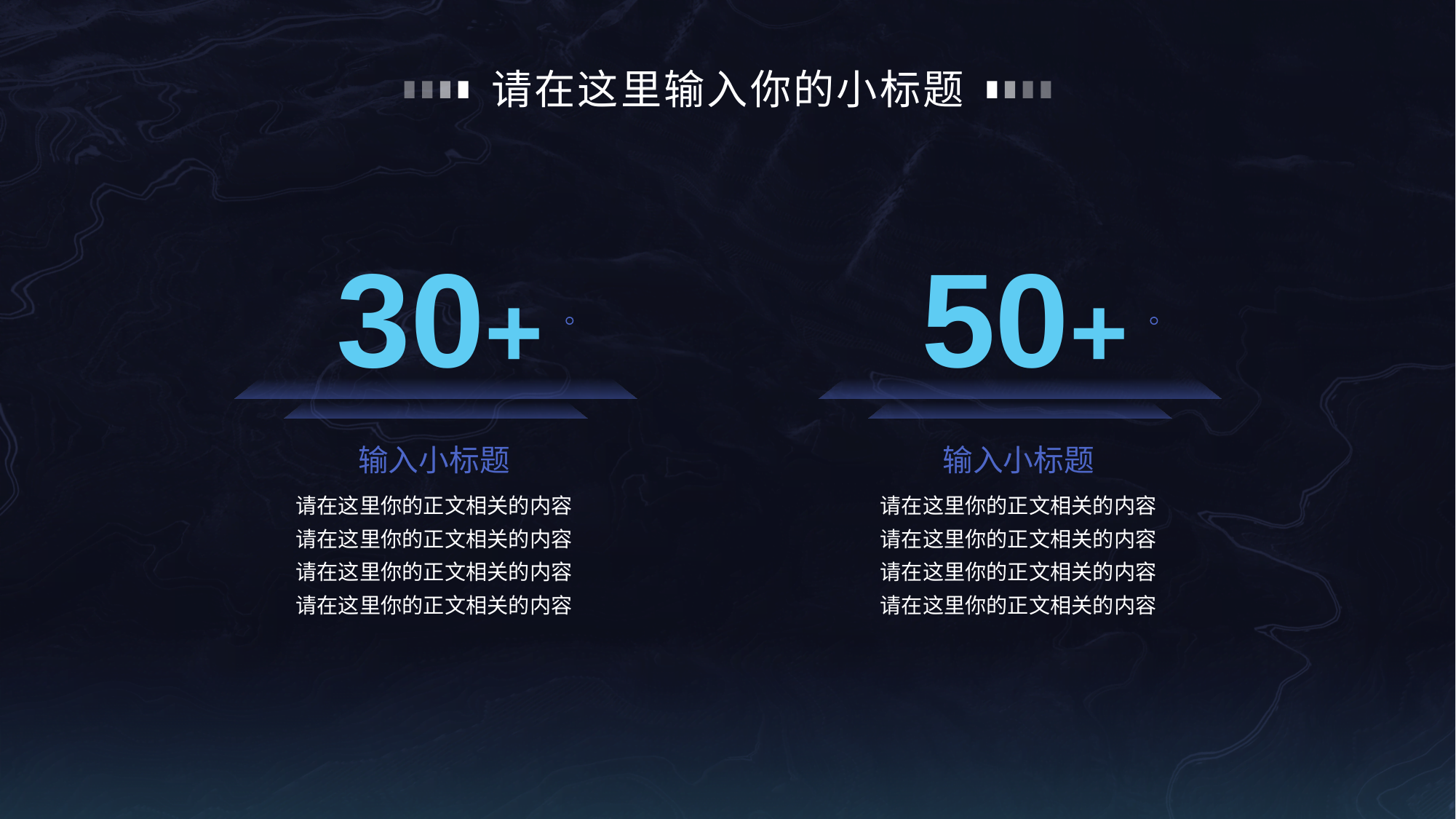

# 请在这里输入你的小标题
30+
50+

输入小标题
输入小标题
请在这里你的正文相关的内容
请在这里你的正文相关的内容
请在这里你的正文相关的内容
请在这里你的正文相关的内容
请在这里你的正文相关的内容
请在这里你的正文相关的内容
请在这里你的正文相关的内容
请在这里你的正文相关的内容